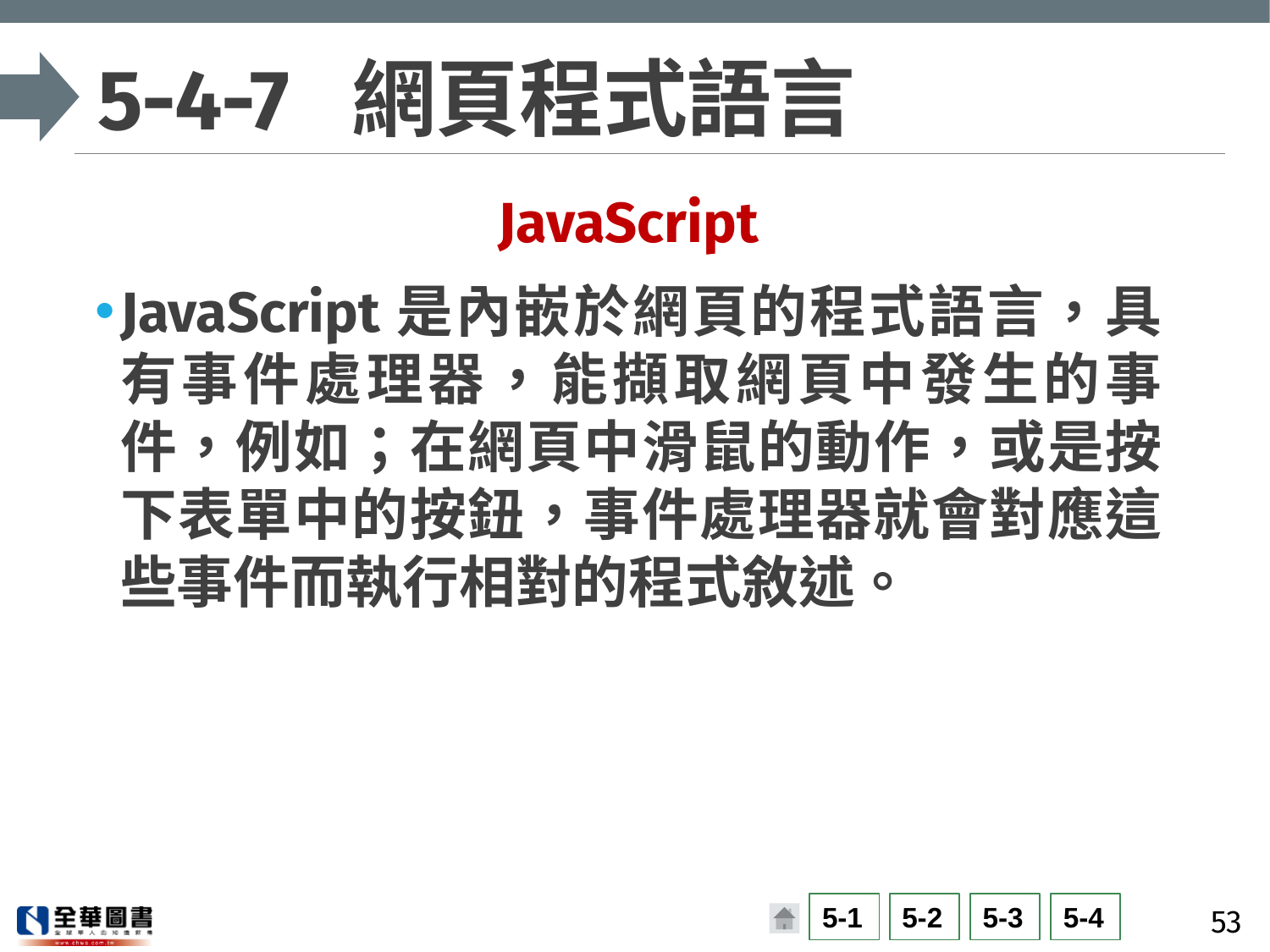

# 5-4-7	網頁程式語言
JavaScript
JavaScript是內嵌於網頁的程式語言，具有事件處理器，能擷取網頁中發生的事件，例如；在網頁中滑鼠的動作，或是按下表單中的按鈕，事件處理器就會對應這些事件而執行相對的程式敘述。
53